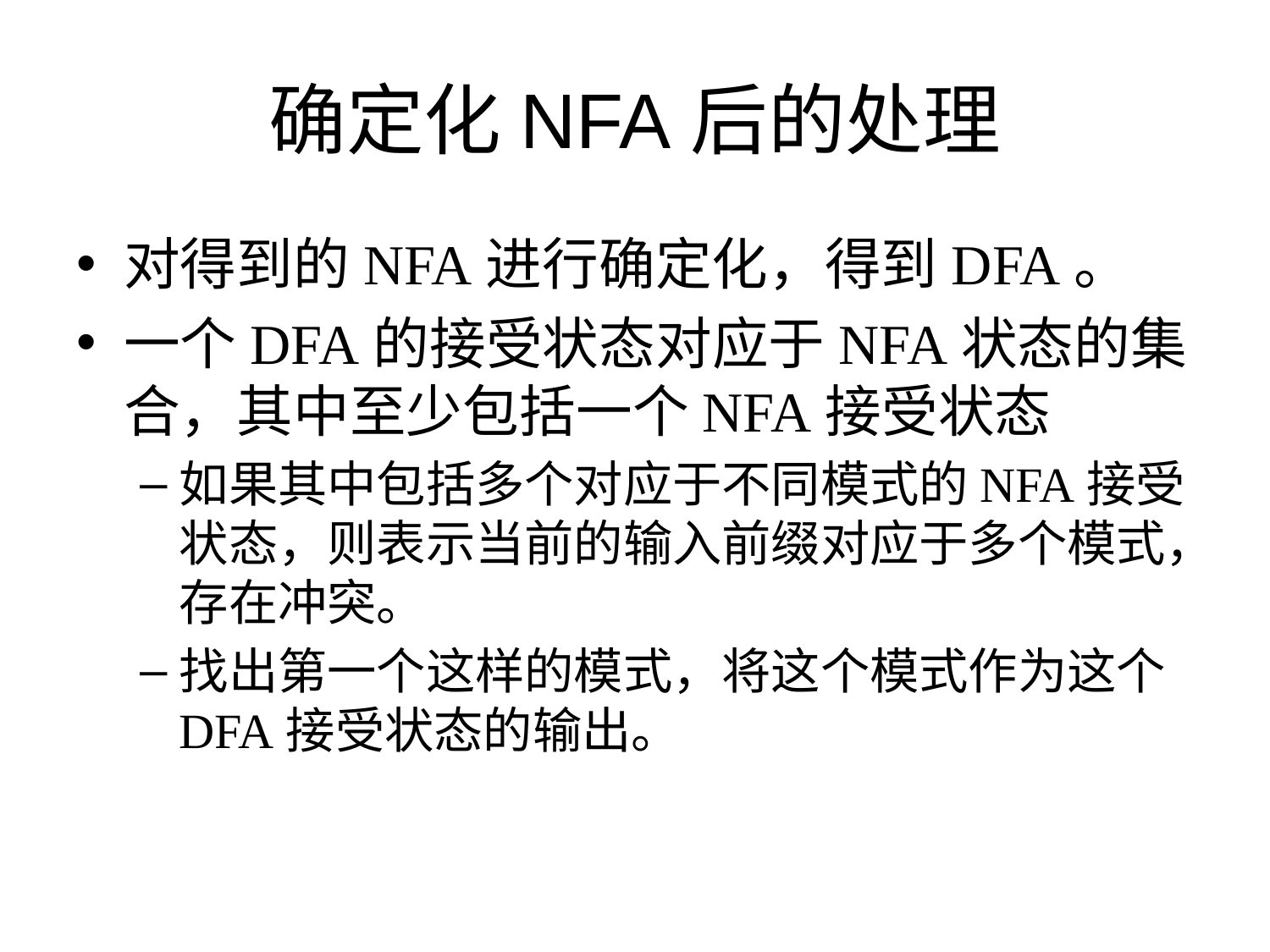

# 确定化NFA后的处理
对得到的NFA进行确定化，得到DFA。
一个DFA的接受状态对应于NFA状态的集合，其中至少包括一个NFA接受状态
如果其中包括多个对应于不同模式的NFA接受状态，则表示当前的输入前缀对应于多个模式，存在冲突。
找出第一个这样的模式，将这个模式作为这个DFA接受状态的输出。